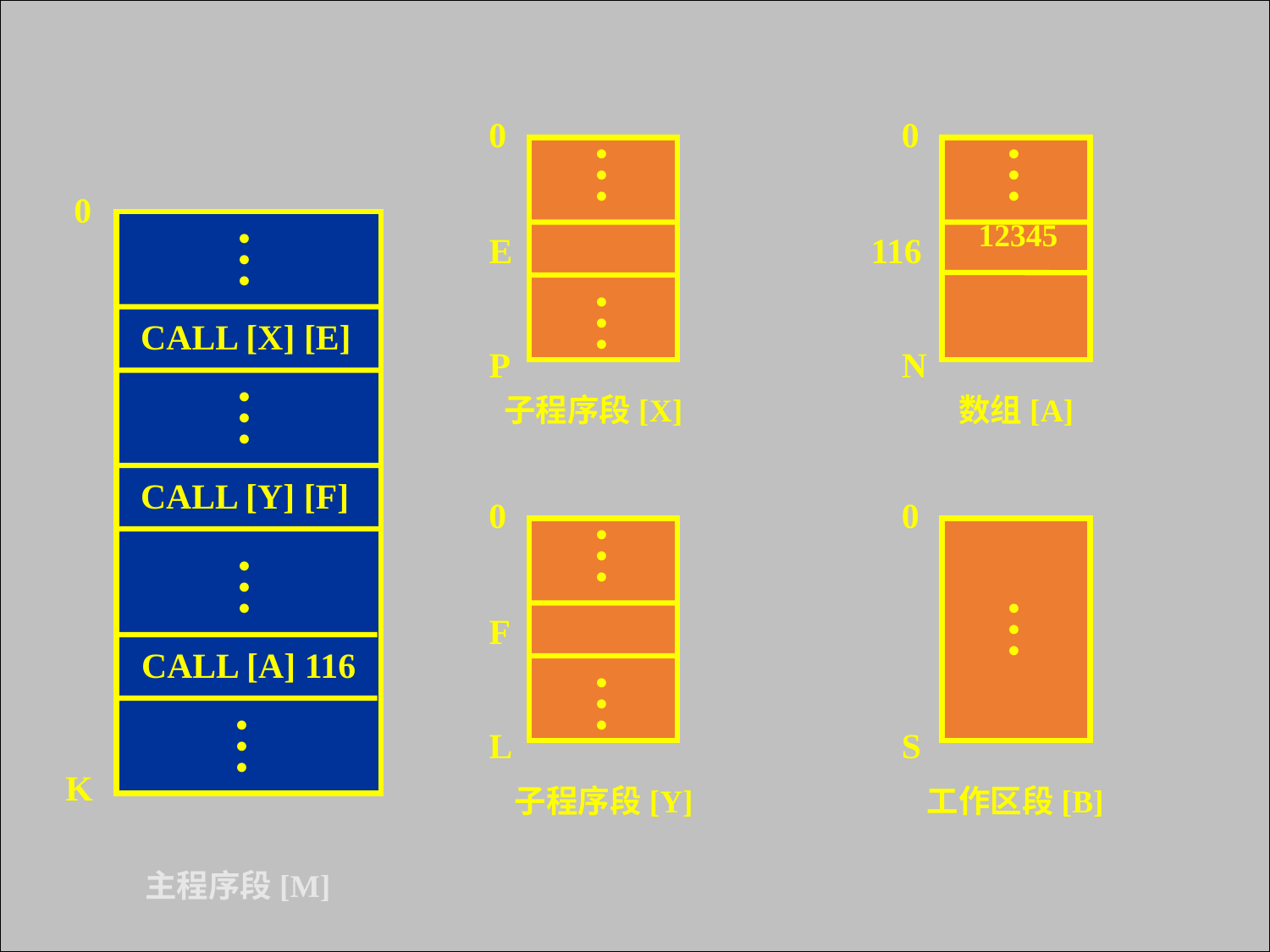

.
.
.

.
.
.

0
E
P
.
.
.
0

CALL [X] [E]

.
.
.

CALL [Y] [F]

.
.
.

CALL [A] 116

.
.
.
K
子程序段[X]
主程序段[M]
.
.
.
12345

数组[A]
0
116
N
.
.
.

.
.
.

0
F
L
子程序段[Y]
0

.
.
.
S
工作区段[B]